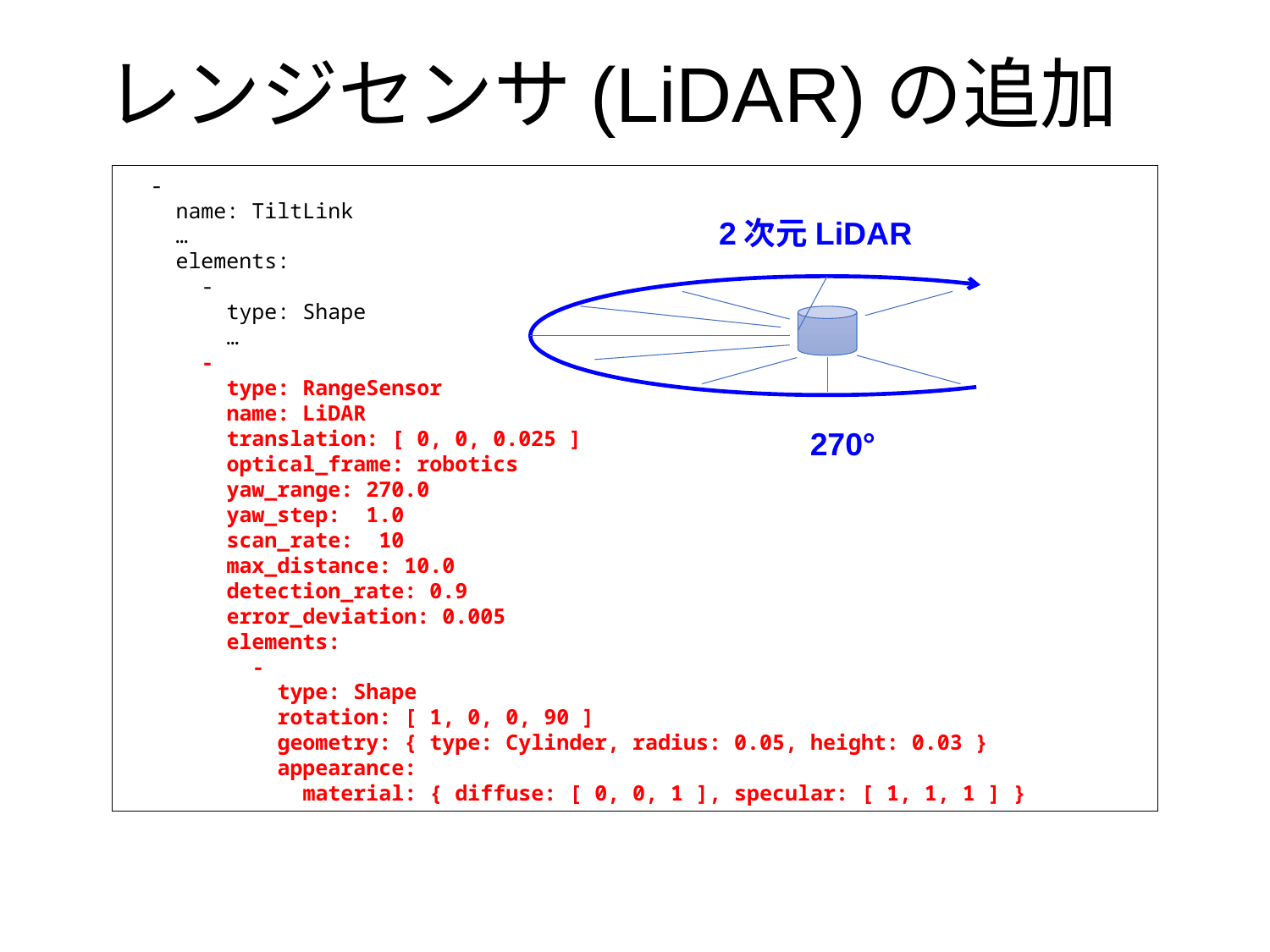

# レンジセンサ(LiDAR)の追加
  -
    name: TiltLink
    …
    elements:
      -
        type: Shape
        …
      -
        type: RangeSensor
        name: LiDAR
        translation: [ 0, 0, 0.025 ]
        optical_frame: robotics
        yaw_range: 270.0
        yaw_step:  1.0
        scan_rate:  10
        max_distance: 10.0
        detection_rate: 0.9
        error_deviation: 0.005
        elements:
          -
            type: Shape
            rotation: [ 1, 0, 0, 90 ]
            geometry: { type: Cylinder, radius: 0.05, height: 0.03 }
            appearance:
              material: { diffuse: [ 0, 0, 1 ], specular: [ 1, 1, 1 ] }
2次元LiDAR

270°